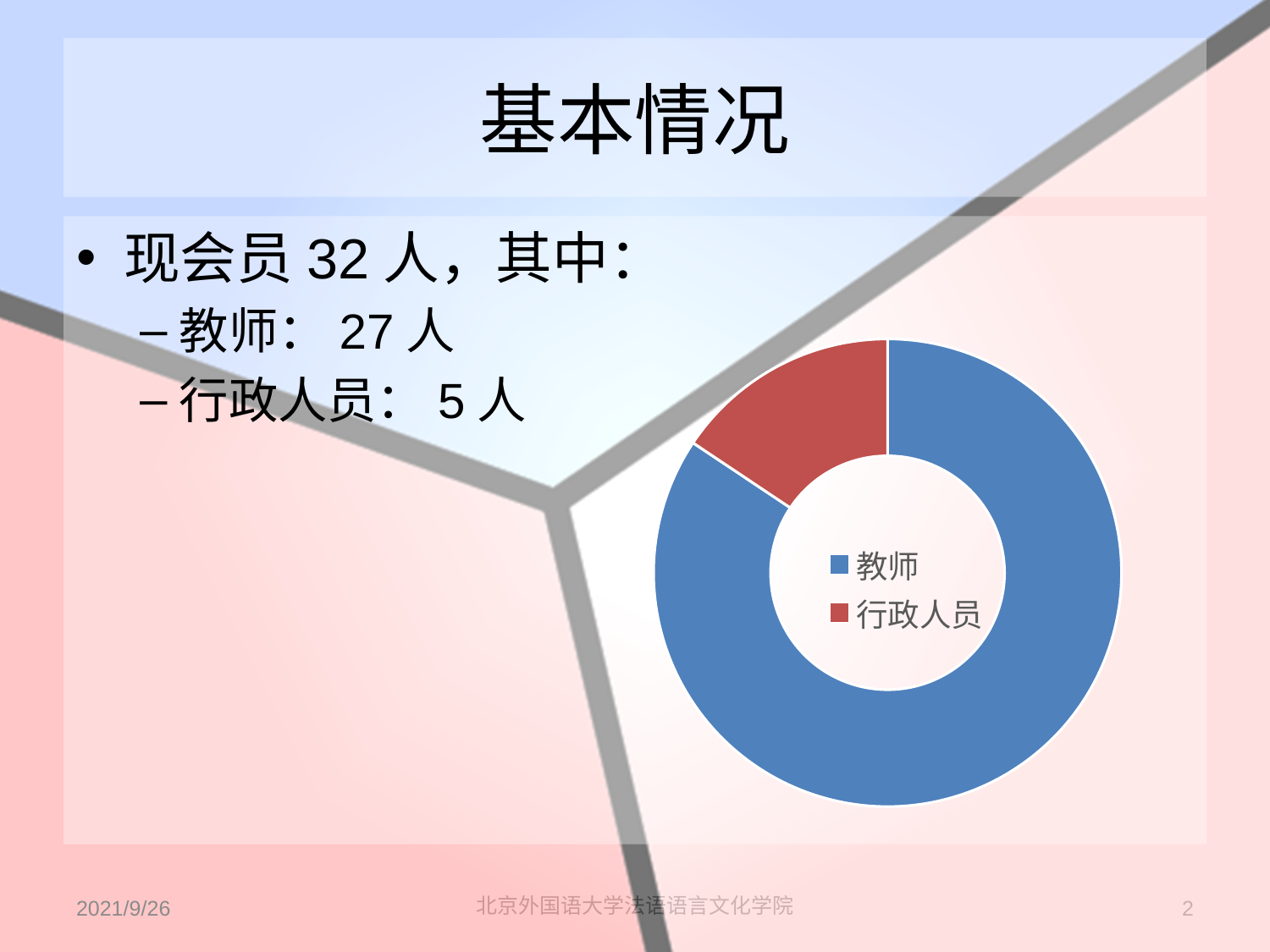

# 基本情况
现会员32人，其中：
教师：27人
行政人员：5人

### Chart

| Category | 工会组成情况 |
|---|---|
| 教师 | 27.0 |
| 行政人员 | 5.0 |
2021/9/26
北京外国语大学法语语言文化学院
2